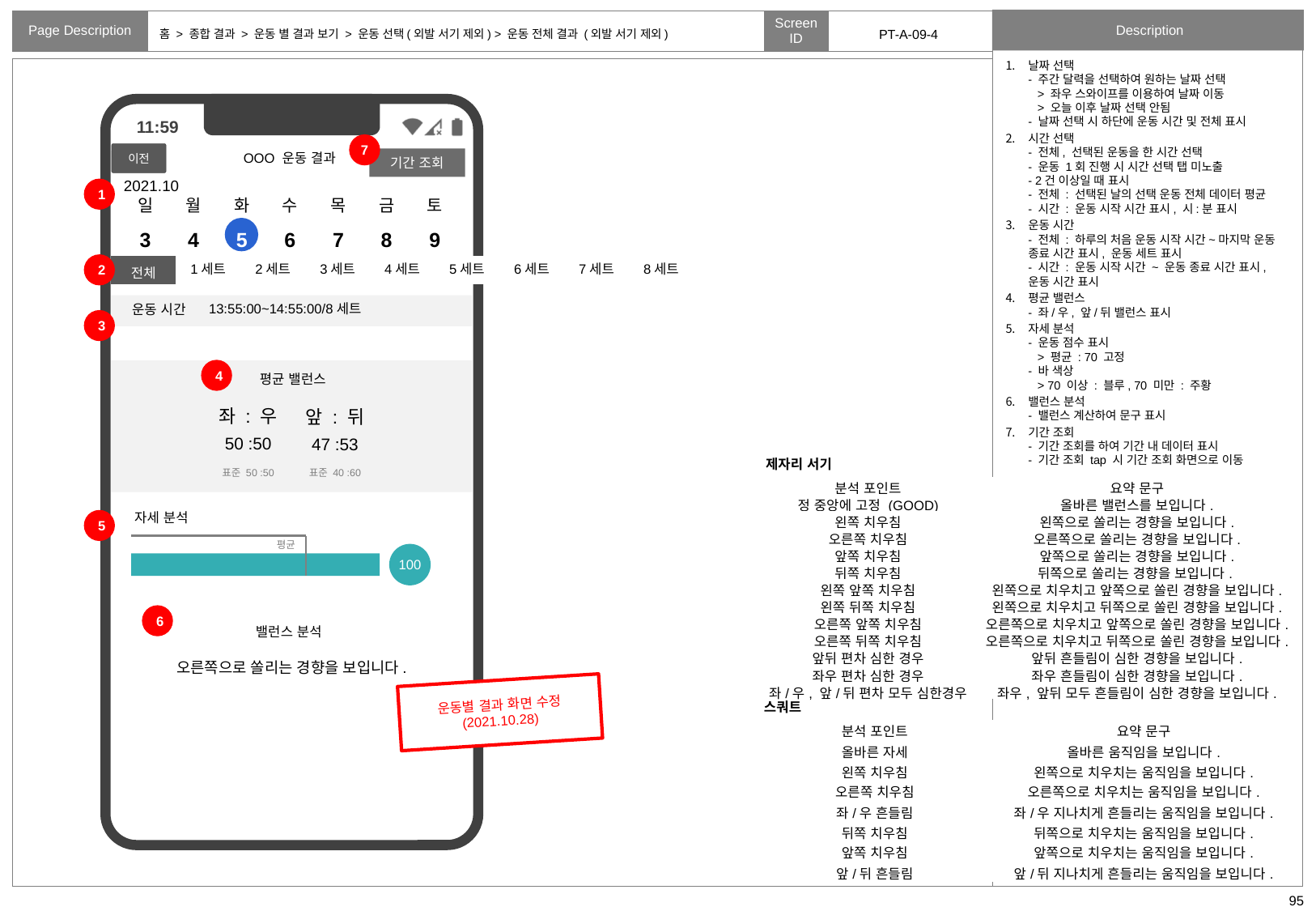

# 홈 > 종합 결과 > 운동 별 결과 보기 > 운동 선택(외발 서기 제외) > 운동 전체 결과 (외발 서기 제외)
PT-A-09-4
날짜 선택
- 주간 달력을 선택하여 원하는 날짜 선택
  > 좌우 스와이프를 이용하여 날짜 이동
  > 오늘 이후 날짜 선택 안됨
- 날짜 선택 시 하단에 운동 시간 및 전체 표시
시간 선택
- 전체, 선택된 운동을 한 시간 선택
- 운동 1회 진행 시 시간 선택 탭 미노출
- 2건 이상일 때 표시
- 전체 : 선택된 날의 선택 운동 전체 데이터 평균
- 시간 : 운동 시작 시간 표시, 시:분 표시
운동 시간
- 전체 : 하루의 처음 운동 시작 시간~마지막 운동 종료 시간 표시, 운동 세트 표시
- 시간 : 운동 시작 시간 ~ 운동 종료 시간 표시, 운동 시간 표시
평균 밸런스
- 좌/우, 앞/뒤 밸런스 표시
자세 분석
- 운동 점수 표시
  > 평균 : 70 고정
- 바 색상
  > 70 이상 : 블루, 70 미만 : 주황
밸런스 분석
- 밸런스 계산하여 문구 표시
기간 조회
- 기간 조회를 하여 기간 내 데이터 표시
- 기간 조회 tap 시 기간 조회 화면으로 이동

7
OOO 운동 결과
이전
기간 조회
2021.10
일
3
월
4
수
6
목
7
금
8
토
9

화
5
1
2
| 전체 | 1세트 | 2세트 | 3세트 | 4세트 | 5세트 | 6세트 | 7세트 | 8세트 |
| --- | --- | --- | --- | --- | --- | --- | --- | --- |
13:55:00~14:55:00/8세트
운동 시간

3
4

평균 밸런스
좌 : 우
앞 : 뒤
50 :50
47 :53
표준 50 :50
표준 40 :60
제자리 서기
| 분석 포인트 | 요약 문구 |
| --- | --- |
| 정 중앙에 고정 (GOOD) | 올바른 밸런스를 보입니다. |
| 왼쪽 치우침 | 왼쪽으로 쏠리는 경향을 보입니다. |
| 오른쪽 치우침 | 오른쪽으로 쏠리는 경향을 보입니다. |
| 앞쪽 치우침 | 앞쪽으로 쏠리는 경향을 보입니다. |
| 뒤쪽 치우침 | 뒤쪽으로 쏠리는 경향을 보입니다. |
| 왼쪽 앞쪽 치우침 | 왼쪽으로 치우치고 앞쪽으로 쏠린 경향을 보입니다. |
| 왼쪽 뒤쪽 치우침 | 왼쪽으로 치우치고 뒤쪽으로 쏠린 경향을 보입니다. |
| 오른쪽 앞쪽 치우침 | 오른쪽으로 치우치고 앞쪽으로 쏠린 경향을 보입니다. |
| 오른쪽 뒤쪽 치우침 | 오른쪽으로 치우치고 뒤쪽으로 쏠린 경향을 보입니다. |
| 앞뒤 편차 심한 경우 | 앞뒤 흔들림이 심한 경향을 보입니다. |
| 좌우 편차 심한 경우 | 좌우 흔들림이 심한 경향을 보입니다. |
| 좌/우, 앞/뒤 편차 모두 심한경우 | 좌우, 앞뒤 모두 흔들림이 심한 경향을 보입니다. |
자세 분석
평균
100

5
6
밸런스 분석
오른쪽으로 쏠리는 경향을 보입니다.
운동별 결과 화면 수정
(2021.10.28)
스쿼트
| 분석 포인트 | 요약 문구 |
| --- | --- |
| 올바른 자세 | 올바른 움직임을 보입니다. |
| 왼쪽 치우침 | 왼쪽으로 치우치는 움직임을 보입니다. |
| 오른쪽 치우침 | 오른쪽으로 치우치는 움직임을 보입니다. |
| 좌/우 흔들림 | 좌/우 지나치게 흔들리는 움직임을 보입니다. |
| 뒤쪽 치우침 | 뒤쪽으로 치우치는 움직임을 보입니다. |
| 앞쪽 치우침 | 앞쪽으로 치우치는 움직임을 보입니다. |
| 앞/뒤 흔들림 | 앞/뒤 지나치게 흔들리는 움직임을 보입니다. |